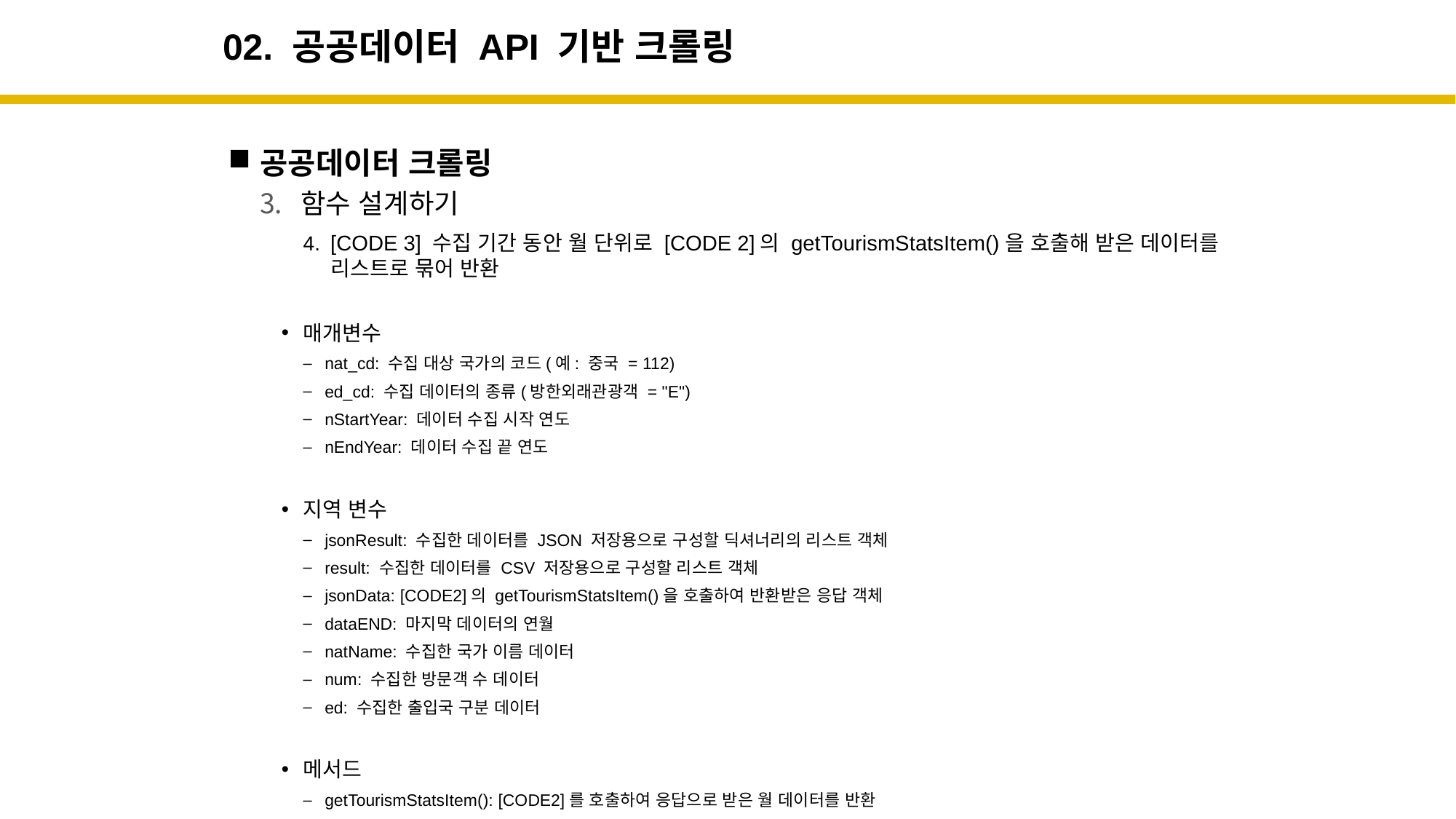

# 02. 공공데이터 API 기반 크롤링
공공데이터 크롤링
함수 설계하기
[CODE 3] 수집 기간 동안 월 단위로 [CODE 2]의 getTourismStatsItem()을 호출해 받은 데이터를 리스트로 묶어 반환

매개변수
nat_cd: 수집 대상 국가의 코드(예: 중국 = 112)
ed_cd: 수집 데이터의 종류(방한외래관광객 = "E")
nStartYear: 데이터 수집 시작 연도
nEndYear: 데이터 수집 끝 연도

지역 변수
jsonResult: 수집한 데이터를 JSON 저장용으로 구성할 딕셔너리의 리스트 객체
result: 수집한 데이터를 CSV 저장용으로 구성할 리스트 객체
jsonData: [CODE2]의 getTourismStatsItem()을 호출하여 반환받은 응답 객체
dataEND: 마지막 데이터의 연월
natName: 수집한 국가 이름 데이터
num: 수집한 방문객 수 데이터
ed: 수집한 출입국 구분 데이터

메서드
getTourismStatsItem(): [CODE2]를 호출하여 응답으로 받은 월 데이터를 반환
json.dumps(): 객체를 JSON 형식으로 변환